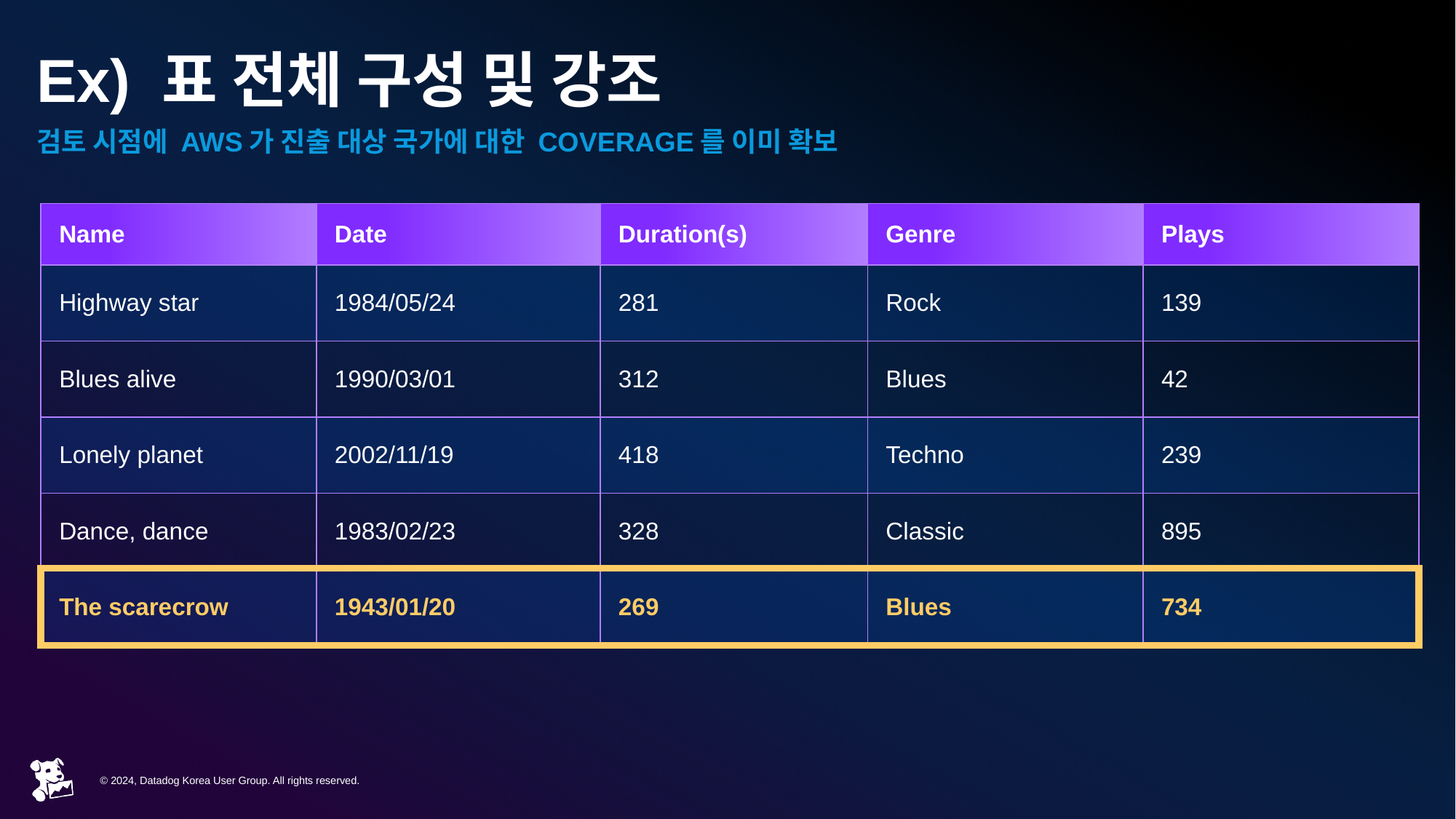

# Ex) 표 전체 구성 및 강조
검토 시점에 AWS가 진출 대상 국가에 대한 COVERAGE를 이미 확보
| Name | Date | Duration(s) | Genre | Plays |
| --- | --- | --- | --- | --- |
| Highway star | 1984/05/24 | 281 | Rock | 139 |
| Blues alive | 1990/03/01 | 312 | Blues | 42 |
| Lonely planet | 2002/11/19 | 418 | Techno | 239 |
| Dance, dance | 1983/02/23 | 328 | Classic | 895 |
| The scarecrow | 1943/01/20 | 269 | Blues | 734 |